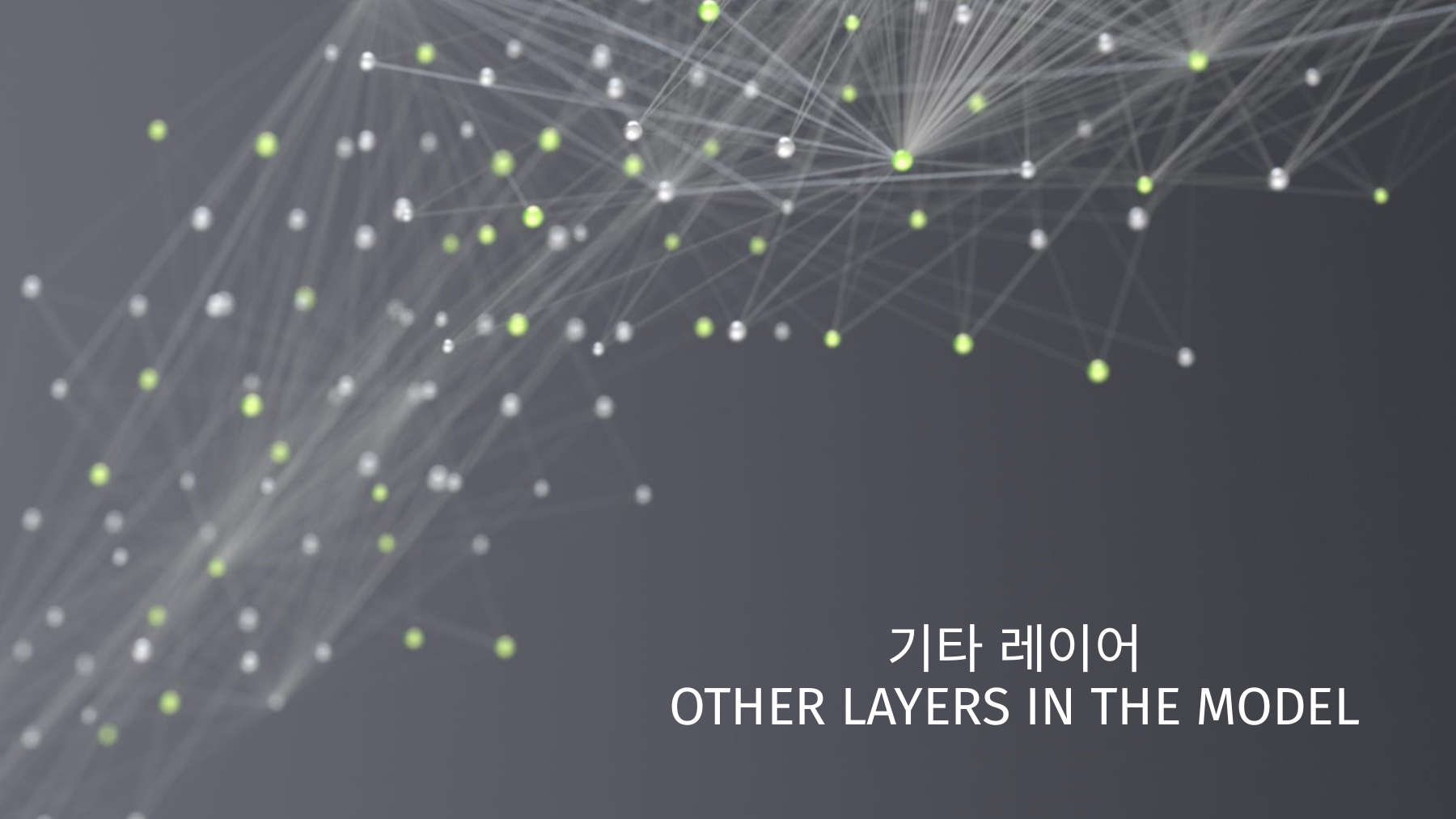

# 기타 레이어 Other layers in the Model